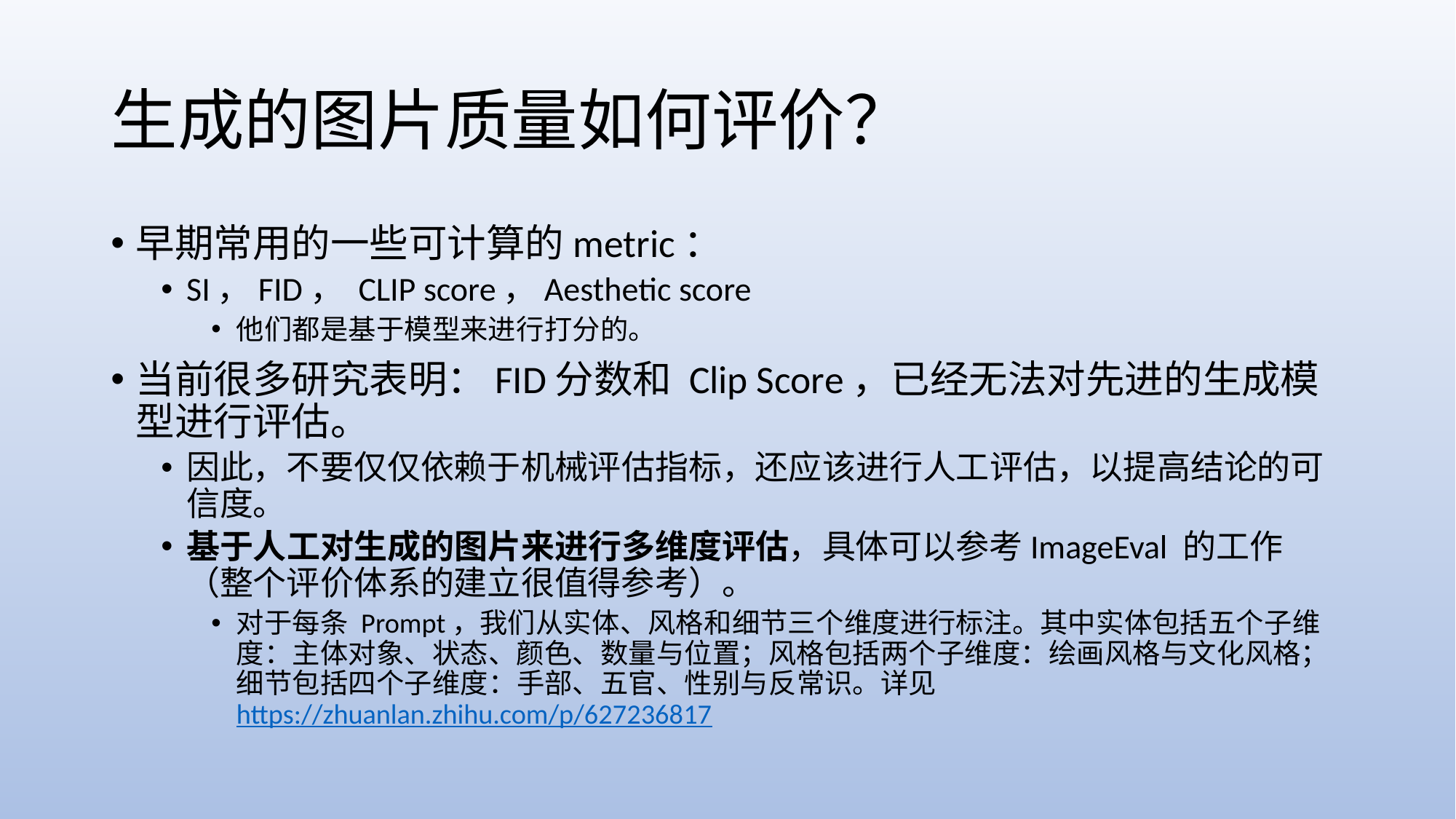

# 生成的图片质量如何评价？
早期常用的一些可计算的metric：
SI，FID， CLIP score，Aesthetic score
他们都是基于模型来进行打分的。
当前很多研究表明：FID分数和 Clip Score，已经无法对先进的生成模型进行评估。
因此，不要仅仅依赖于机械评估指标，还应该进行人工评估，以提高结论的可信度。
基于人工对生成的图片来进行多维度评估，具体可以参考ImageEval 的工作（整个评价体系的建立很值得参考）。
对于每条 Prompt，我们从实体、风格和细节三个维度进行标注。其中实体包括五个子维度：主体对象、状态、颜色、数量与位置；风格包括两个子维度：绘画风格与文化风格；细节包括四个子维度：手部、五官、性别与反常识。详见https://zhuanlan.zhihu.com/p/627236817